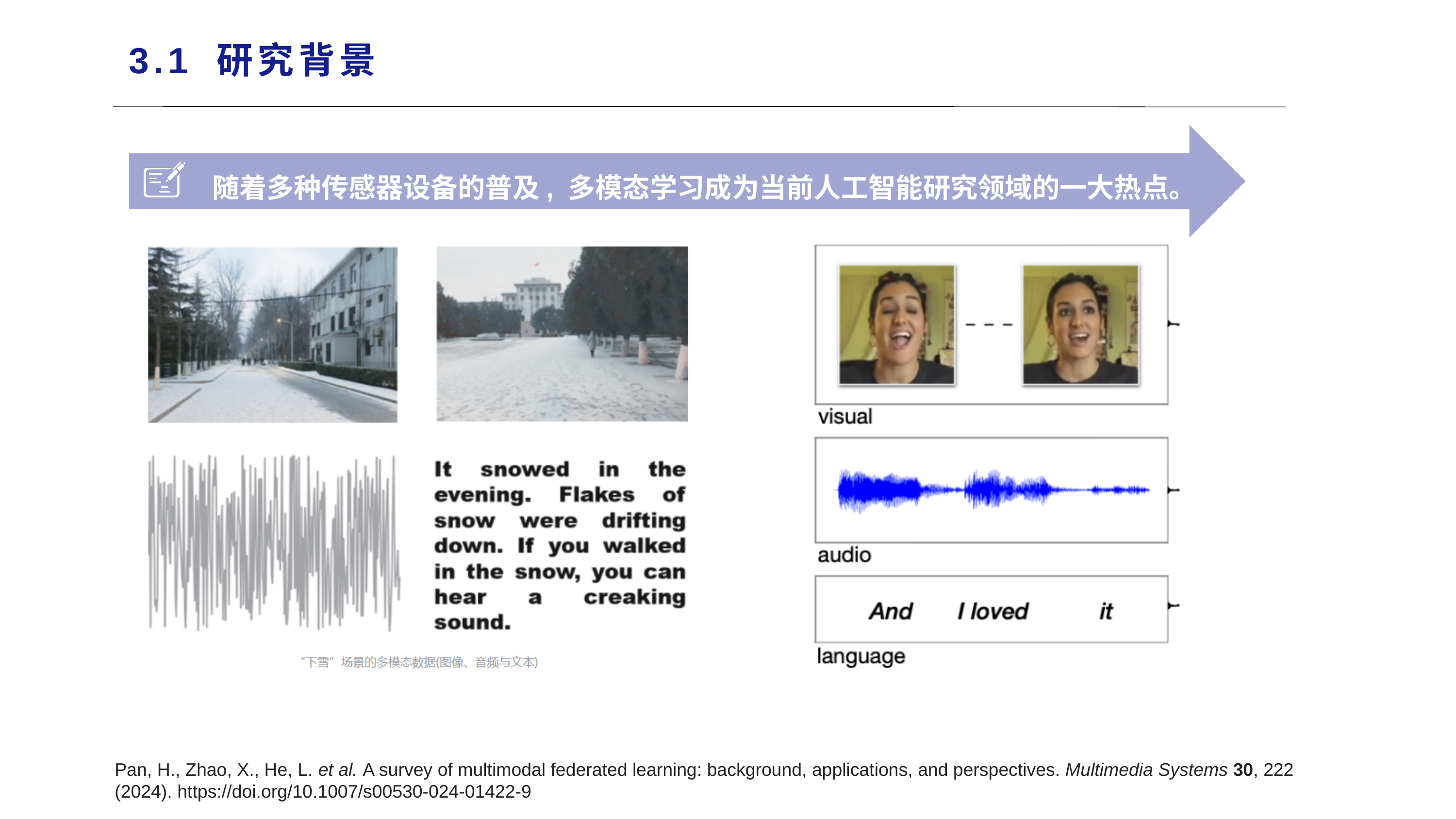

3.1 研究背景

随着多种传感器设备的普及, 多模态学习成为当前人工智能研究领域的一大热点。

Pan, H., Zhao, X., He, L. et al. A survey of multimodal federated learning: background, applications, and perspectives. Multimedia Systems 30, 222 (2024). https://doi.org/10.1007/s00530-024-01422-9